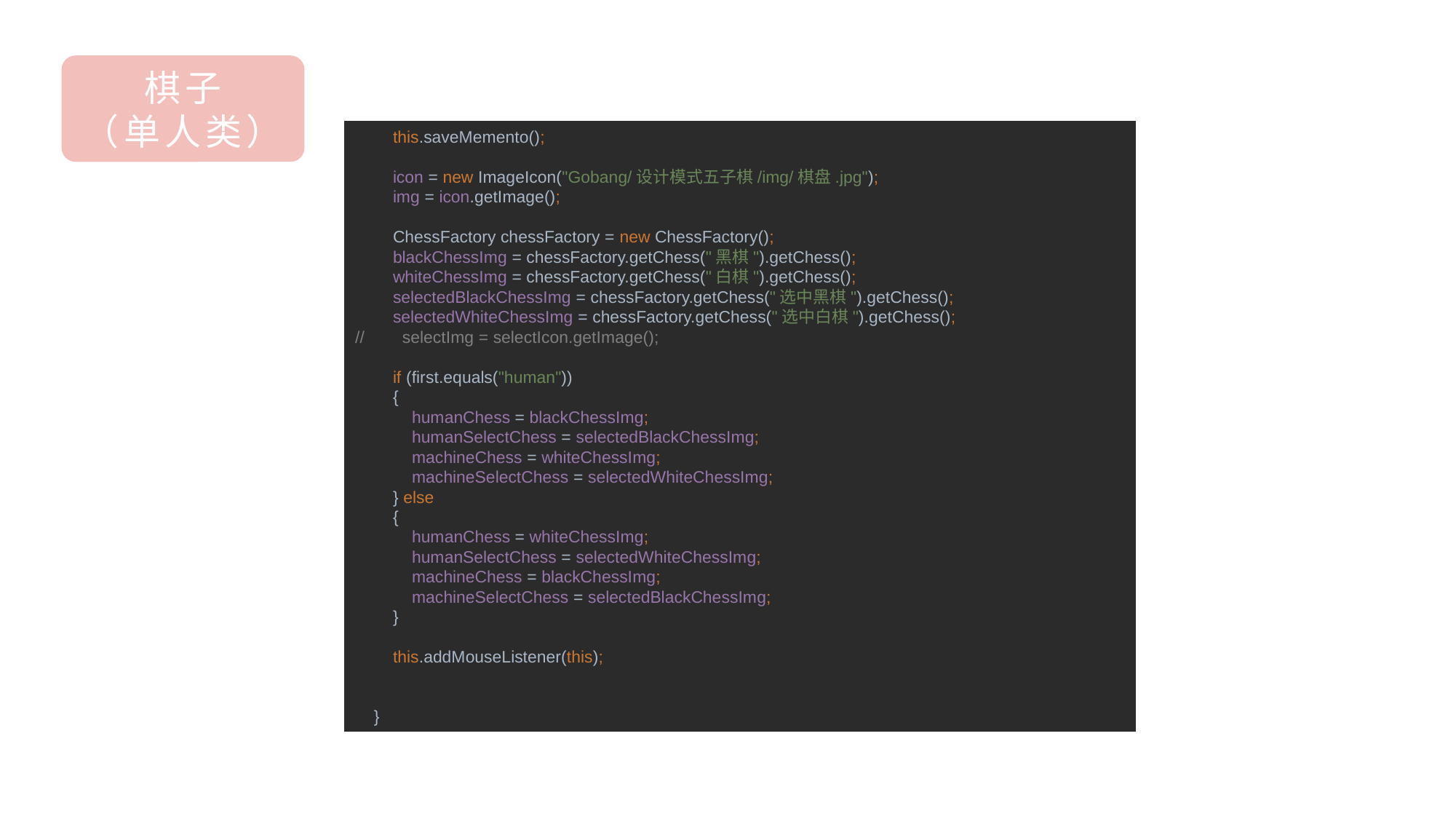

棋子
（单人类）
        this.saveMemento();
        icon = new ImageIcon("Gobang/设计模式五子棋/img/棋盘.jpg");
        img = icon.getImage();
        ChessFactory chessFactory = new ChessFactory();
        blackChessImg = chessFactory.getChess("黑棋").getChess();
        whiteChessImg = chessFactory.getChess("白棋").getChess();
        selectedBlackChessImg = chessFactory.getChess("选中黑棋").getChess();
        selectedWhiteChessImg = chessFactory.getChess("选中白棋").getChess();
//        selectImg = selectIcon.getImage();
        if (first.equals("human"))
        {
            humanChess = blackChessImg;
            humanSelectChess = selectedBlackChessImg;
            machineChess = whiteChessImg;
            machineSelectChess = selectedWhiteChessImg;
        } else
        {
            humanChess = whiteChessImg;
            humanSelectChess = selectedWhiteChessImg;
            machineChess = blackChessImg;
            machineSelectChess = selectedBlackChessImg;
        }
        this.addMouseListener(this);
    }